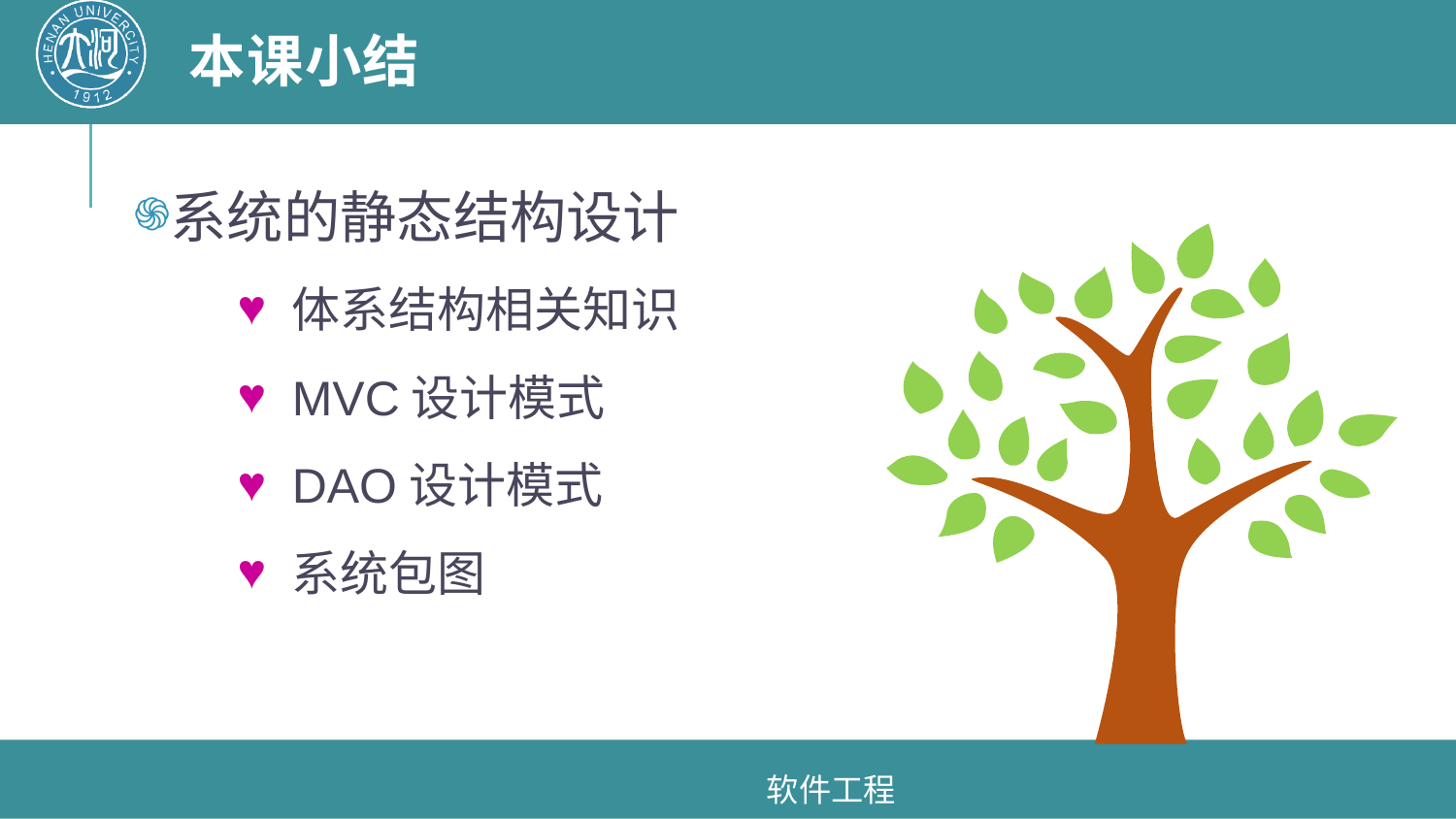

# 本课小结
系统的静态结构设计
体系结构相关知识
MVC设计模式
DAO设计模式
系统包图

软件工程
212